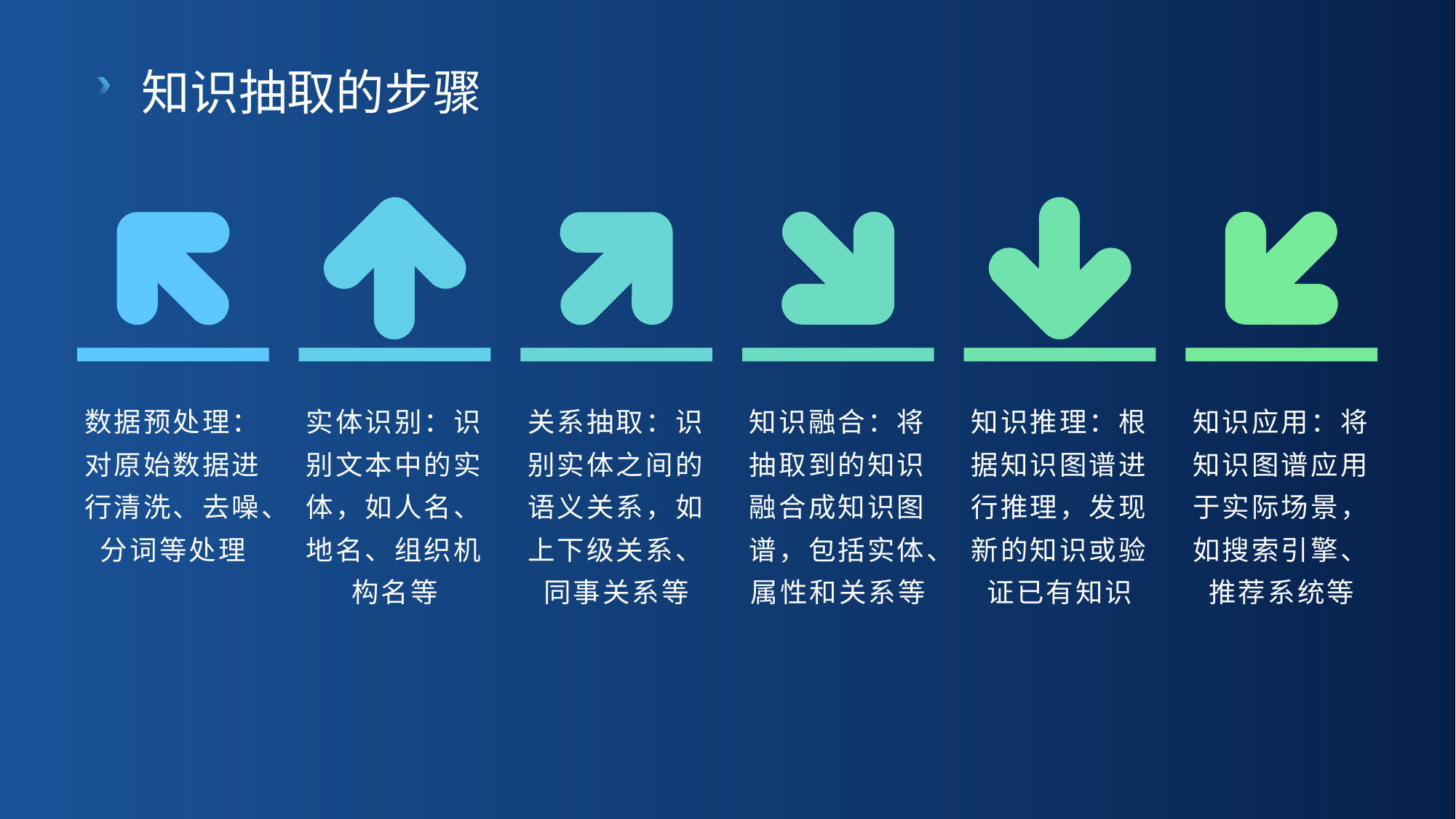

知识抽取的步骤

数据预处理：对原始数据进行清洗、去噪、分词等处理
实体识别：识别文本中的实体，如人名、地名、组织机构名等
关系抽取：识别实体之间的语义关系，如上下级关系、同事关系等
知识融合：将抽取到的知识融合成知识图谱，包括实体、属性和关系等
知识推理：根据知识图谱进行推理，发现新的知识或验证已有知识
知识应用：将知识图谱应用于实际场景，如搜索引擎、推荐系统等